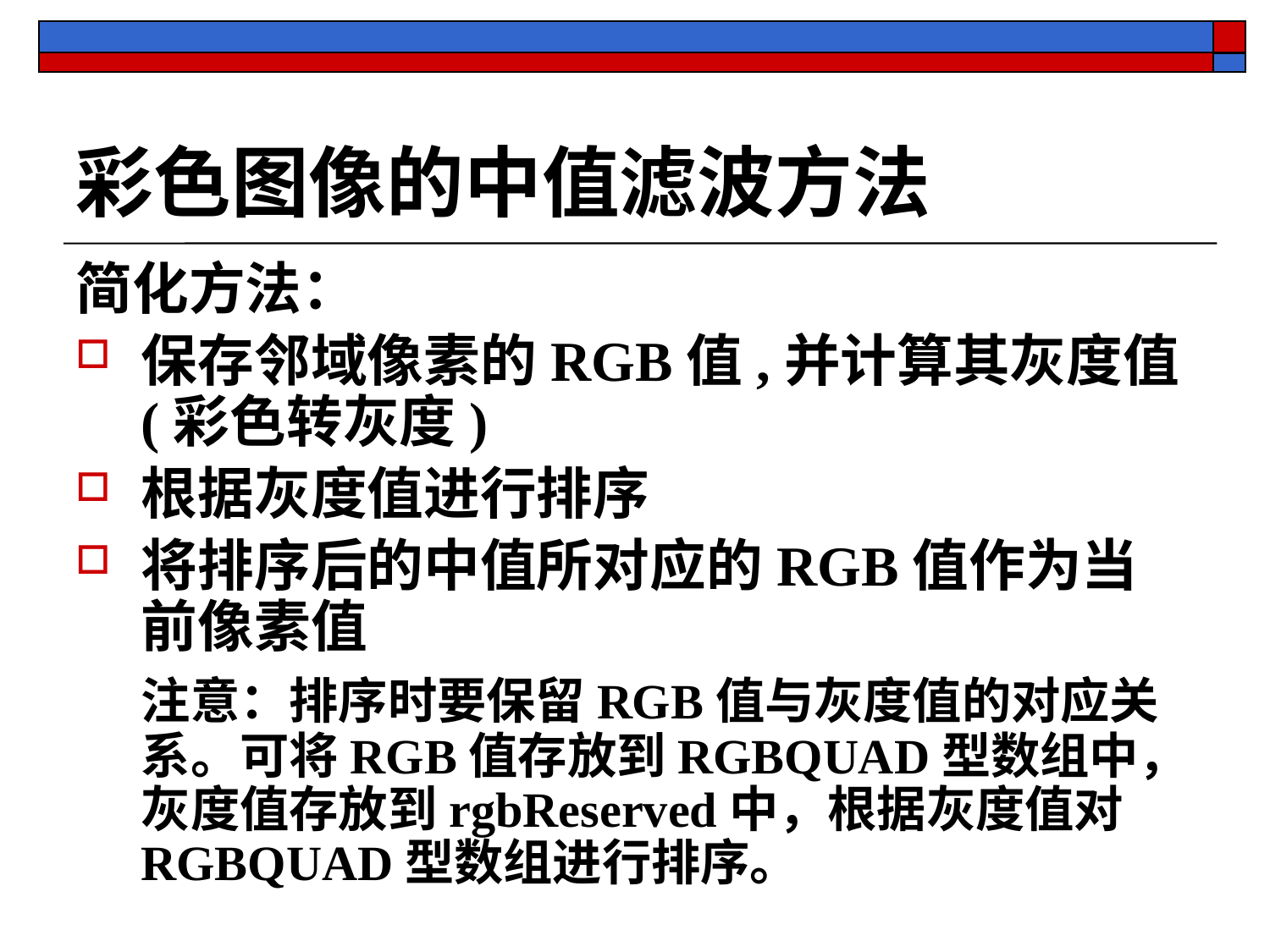

# 彩色图像的中值滤波方法
简化方法：
保存邻域像素的RGB值,并计算其灰度值(彩色转灰度)
根据灰度值进行排序
将排序后的中值所对应的RGB值作为当前像素值
	注意：排序时要保留RGB值与灰度值的对应关系。可将RGB值存放到RGBQUAD型数组中，灰度值存放到rgbReserved中，根据灰度值对RGBQUAD型数组进行排序。
109